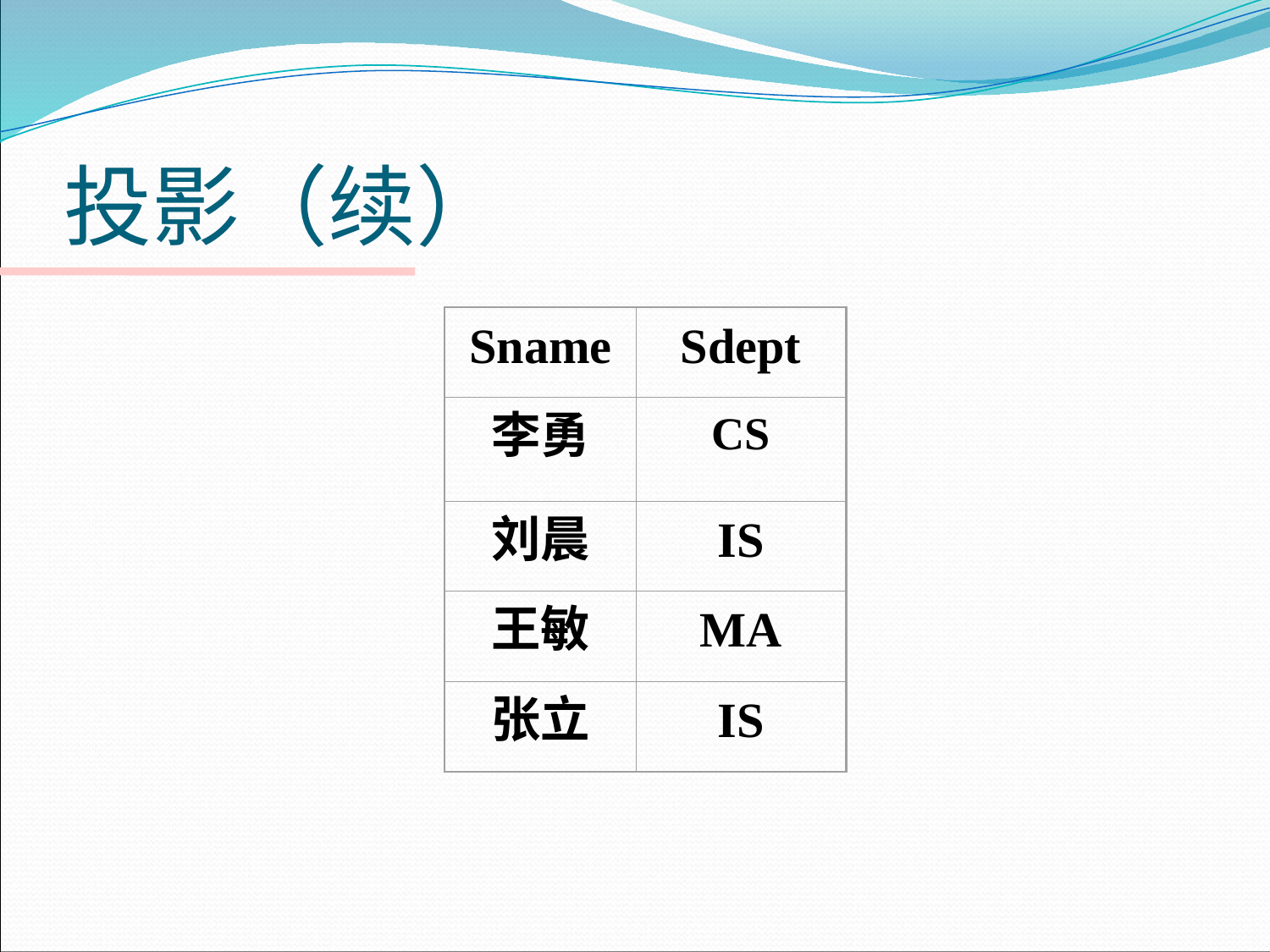

# 投影（续）

Sname

Sdept

李勇

CS

刘晨

IS

王敏

MA

张立

IS

179